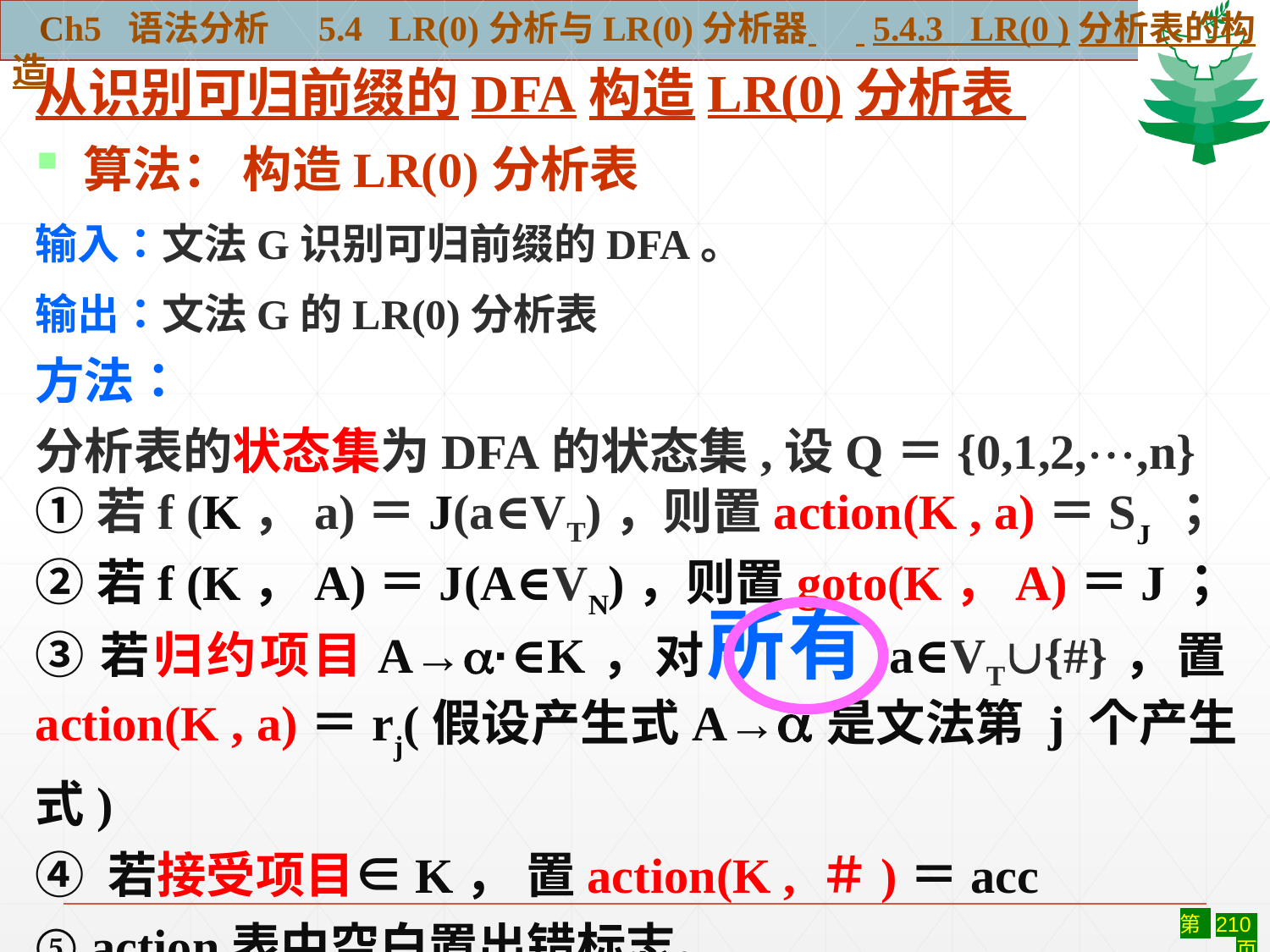

Ch5  语法分析     5.4   LR(0)分析与LR(0)分析器       5.4.3   LR(0 )分析表的构造
从识别可归前缀的DFA构造LR(0)分析表
 算法： 构造LR(0)分析表
输入：文法G识别可归前缀的DFA。
输出：文法G的LR(0)分析表
方法：
分析表的状态集为DFA的状态集,设Q＝{0,1,2,…,n}
①若f (K，a)＝J(a∈VT)，则置action(K , a)＝SJ ；
②若f (K，A)＝J(A∈VN)，则置goto(K，A)＝J；
③若归约项目A→α·∈K，对所有a∈VT∪{#}，置action(K , a)＝rj(假设产生式A→α是文法第 j 个产生式)
④ 若接受项目∈K， 置action(K , ＃)＝acc
⑤ action表中空白置出错标志。